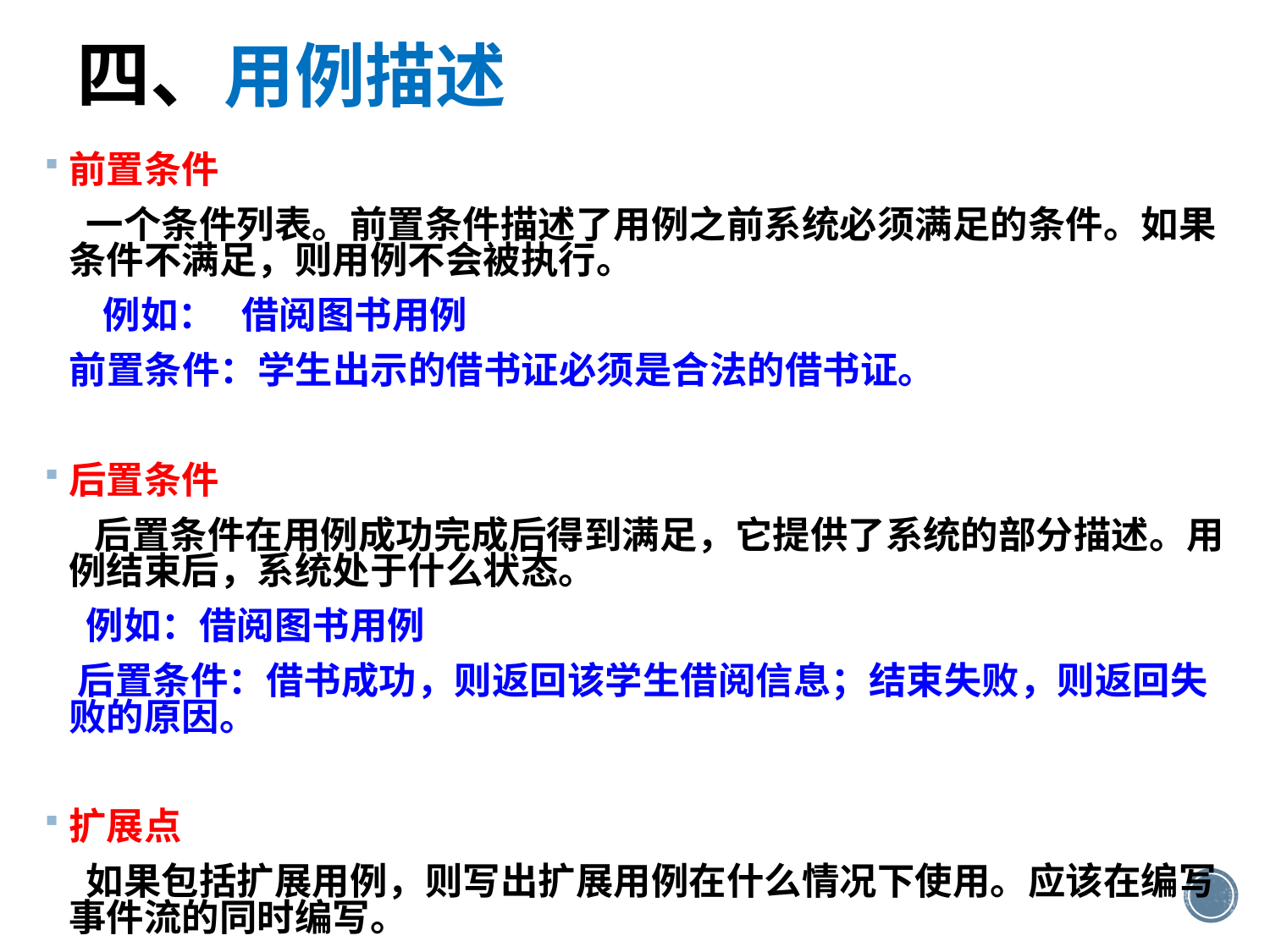

四、用例描述
前置条件
    一个条件列表。前置条件描述了用例之前系统必须满足的条件。如果条件不满足，则用例不会被执行。
      例如：   借阅图书用例
  前置条件：学生出示的借书证必须是合法的借书证。

后置条件
     后置条件在用例成功完成后得到满足，它提供了系统的部分描述。用例结束后，系统处于什么状态。
    例如：借阅图书用例
   后置条件：借书成功，则返回该学生借阅信息；结束失败，则返回失败的原因。

扩展点
    如果包括扩展用例，则写出扩展用例在什么情况下使用。应该在编写事件流的同时编写。